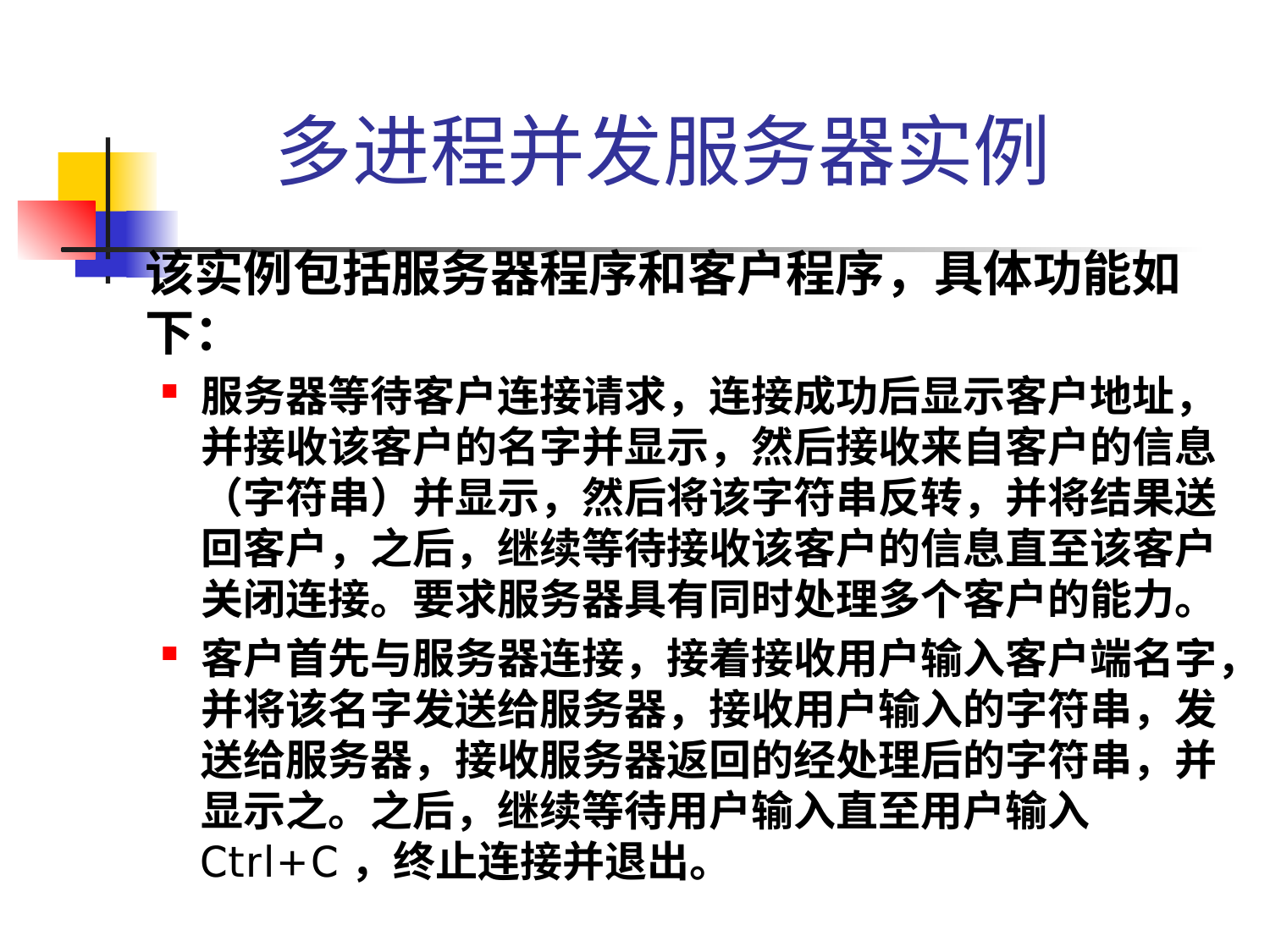

# 多进程并发服务器实例
该实例包括服务器程序和客户程序，具体功能如下：
服务器等待客户连接请求，连接成功后显示客户地址，并接收该客户的名字并显示，然后接收来自客户的信息（字符串）并显示，然后将该字符串反转，并将结果送回客户，之后，继续等待接收该客户的信息直至该客户关闭连接。要求服务器具有同时处理多个客户的能力。
客户首先与服务器连接，接着接收用户输入客户端名字，并将该名字发送给服务器，接收用户输入的字符串，发送给服务器，接收服务器返回的经处理后的字符串，并显示之。之后，继续等待用户输入直至用户输入Ctrl+C，终止连接并退出。